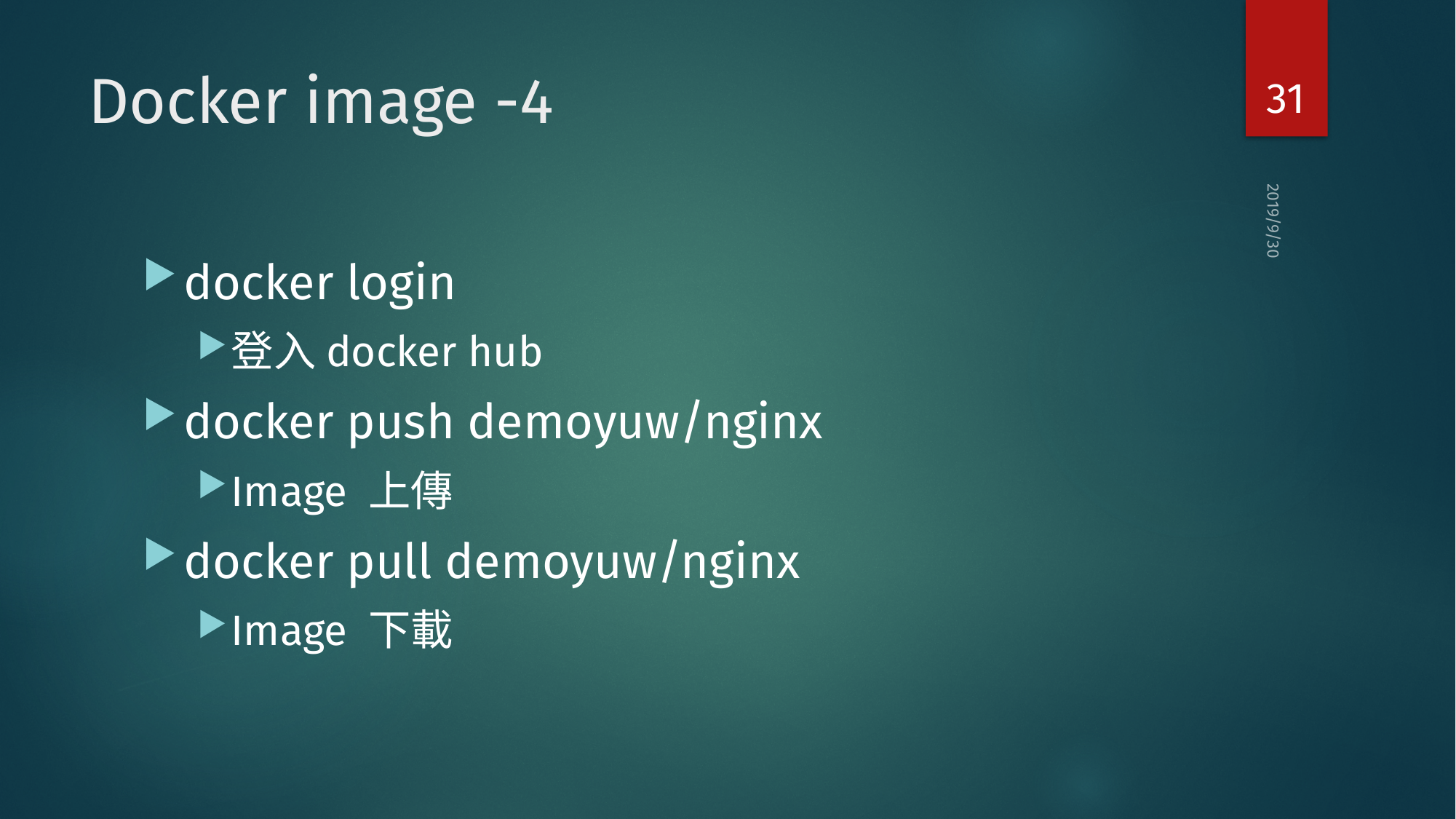

31
# Docker image -4
2019/9/30
docker login
登入docker hub
docker push demoyuw/nginx
Image 上傳
docker pull demoyuw/nginx
Image 下載